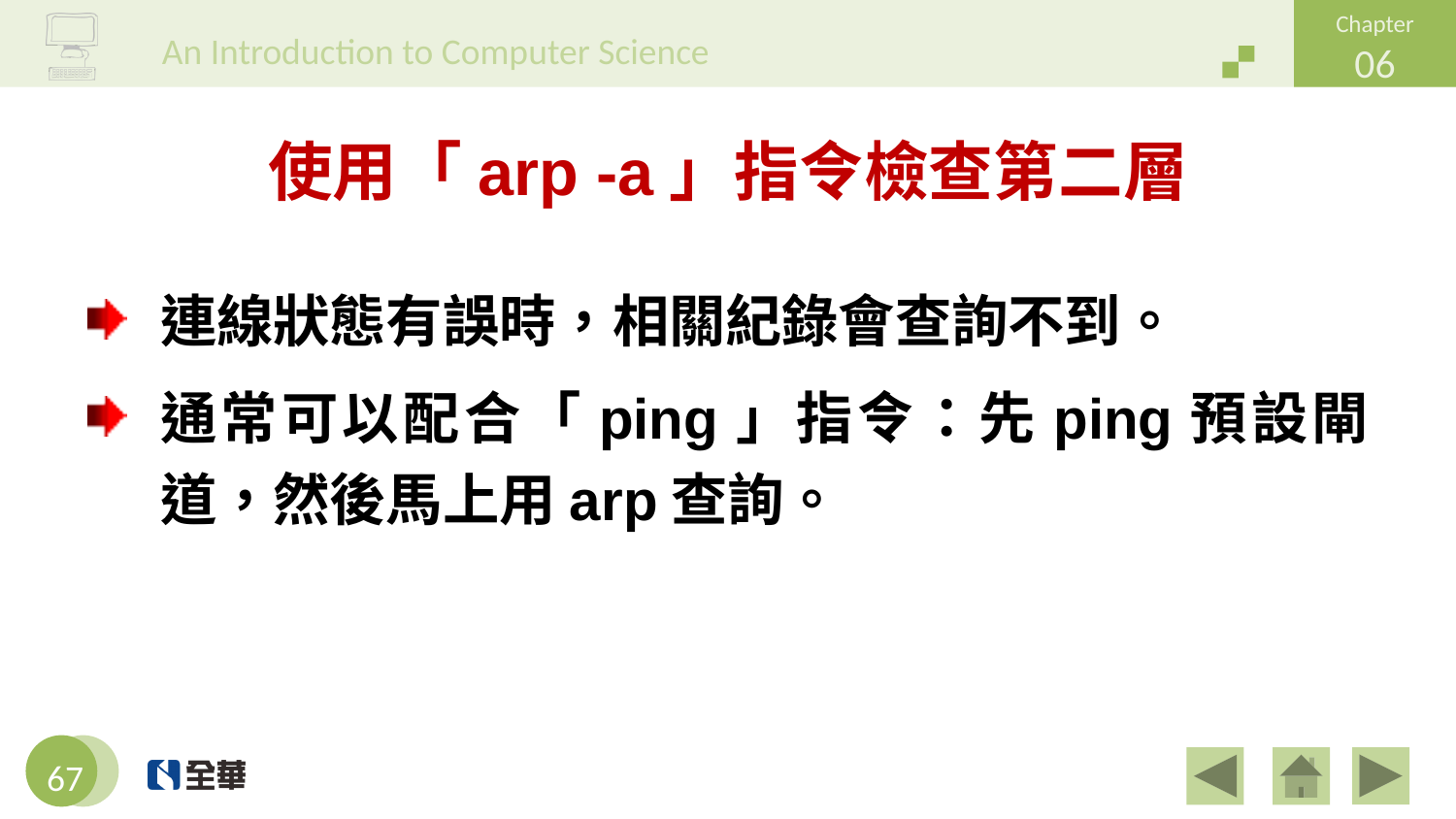

# 使用「arp -a」指令檢查第二層
連線狀態有誤時，相關紀錄會查詢不到。
通常可以配合「ping」指令：先ping預設閘道，然後馬上用arp查詢。